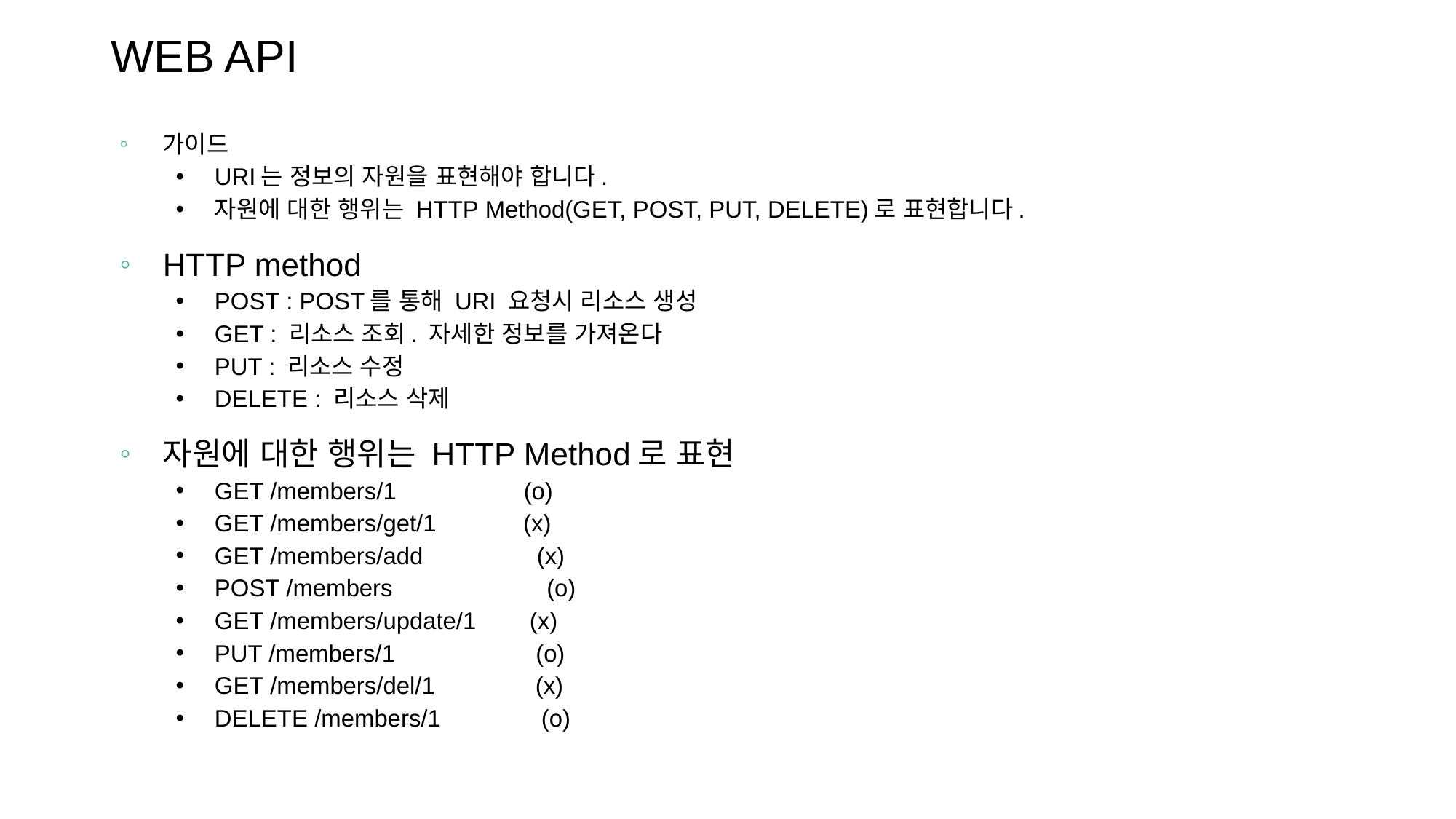

# WEB API
가이드
URI는 정보의 자원을 표현해야 합니다.
자원에 대한 행위는 HTTP Method(GET, POST, PUT, DELETE)로 표현합니다.
HTTP method
POST : POST를 통해 URI 요청시 리소스 생성
GET : 리소스 조회. 자세한 정보를 가져온다
PUT : 리소스 수정
DELETE : 리소스 삭제
자원에 대한 행위는 HTTP Method로 표현
GET /members/1                   (o)
GET /members/get/1             (x)
GET /members/add                 (x)
POST /members                       (o)
GET /members/update/1        (x)
PUT /members/1                     (o)
GET /members/del/1               (x)
DELETE /members/1               (o)